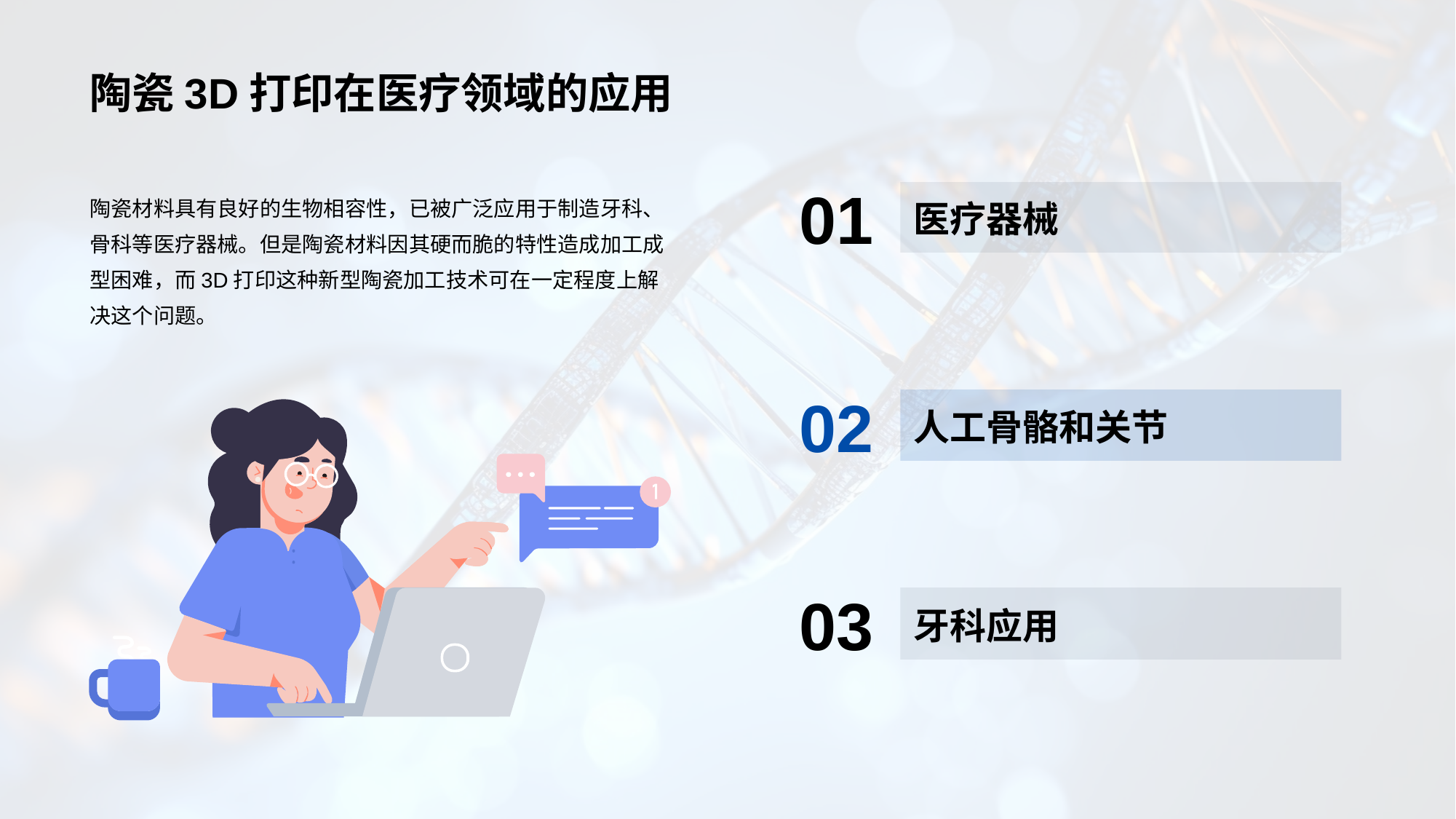

# 陶瓷3D打印在医疗领域的应用
01
医疗器械
02
人工骨骼和关节
03
牙科应用
陶瓷材料具有良好的生物相容性，已被广泛应用于制造牙科、骨科等医疗器械。但是陶瓷材料因其硬而脆的特性造成加工成型困难，而3D打印这种新型陶瓷加工技术可在一定程度上解决这个问题。